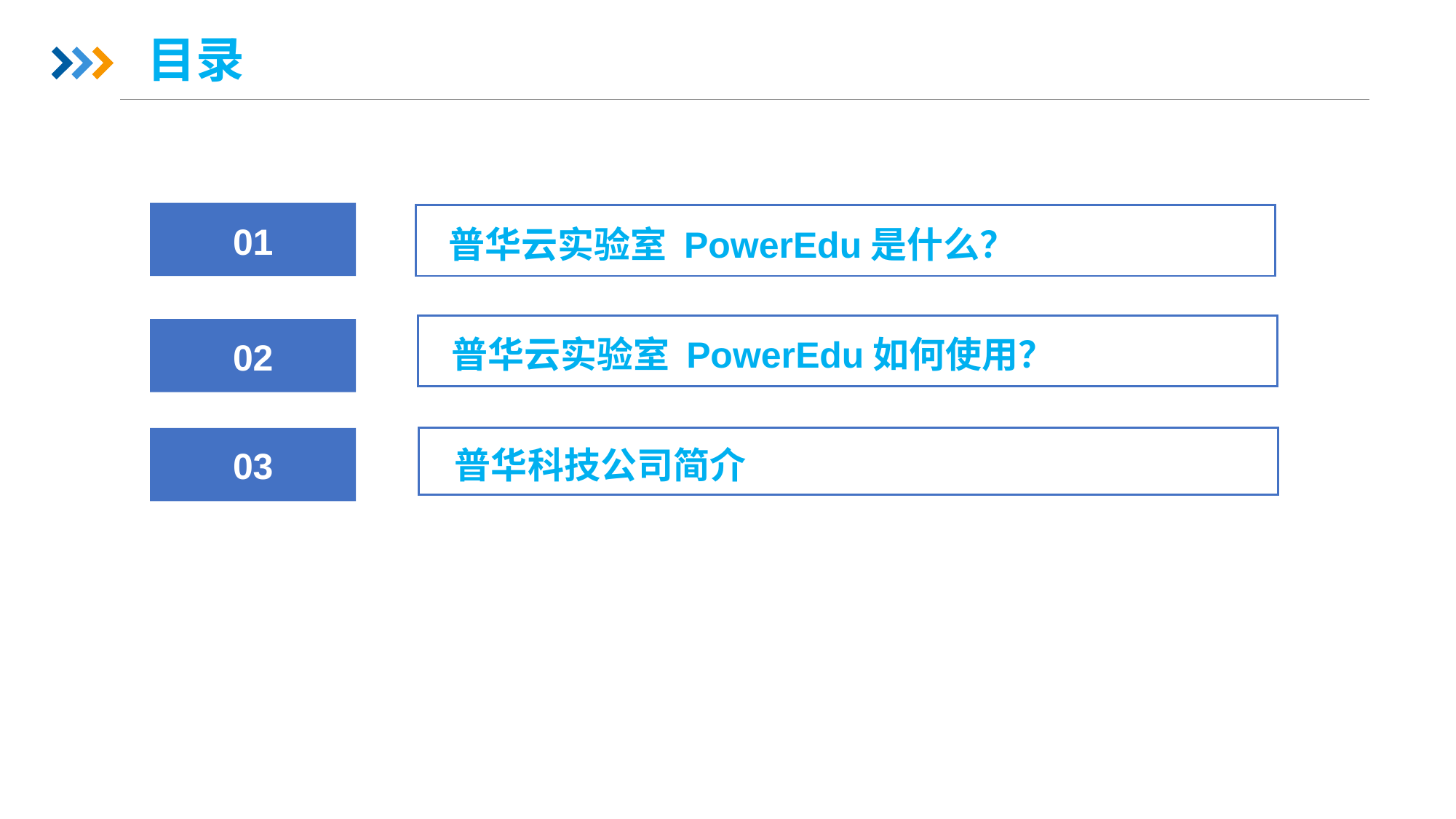

目录

01

02

03

普华云实验室 PowerEdu是什么？

普华云实验室 PowerEdu如何使用？

普华科技公司简介